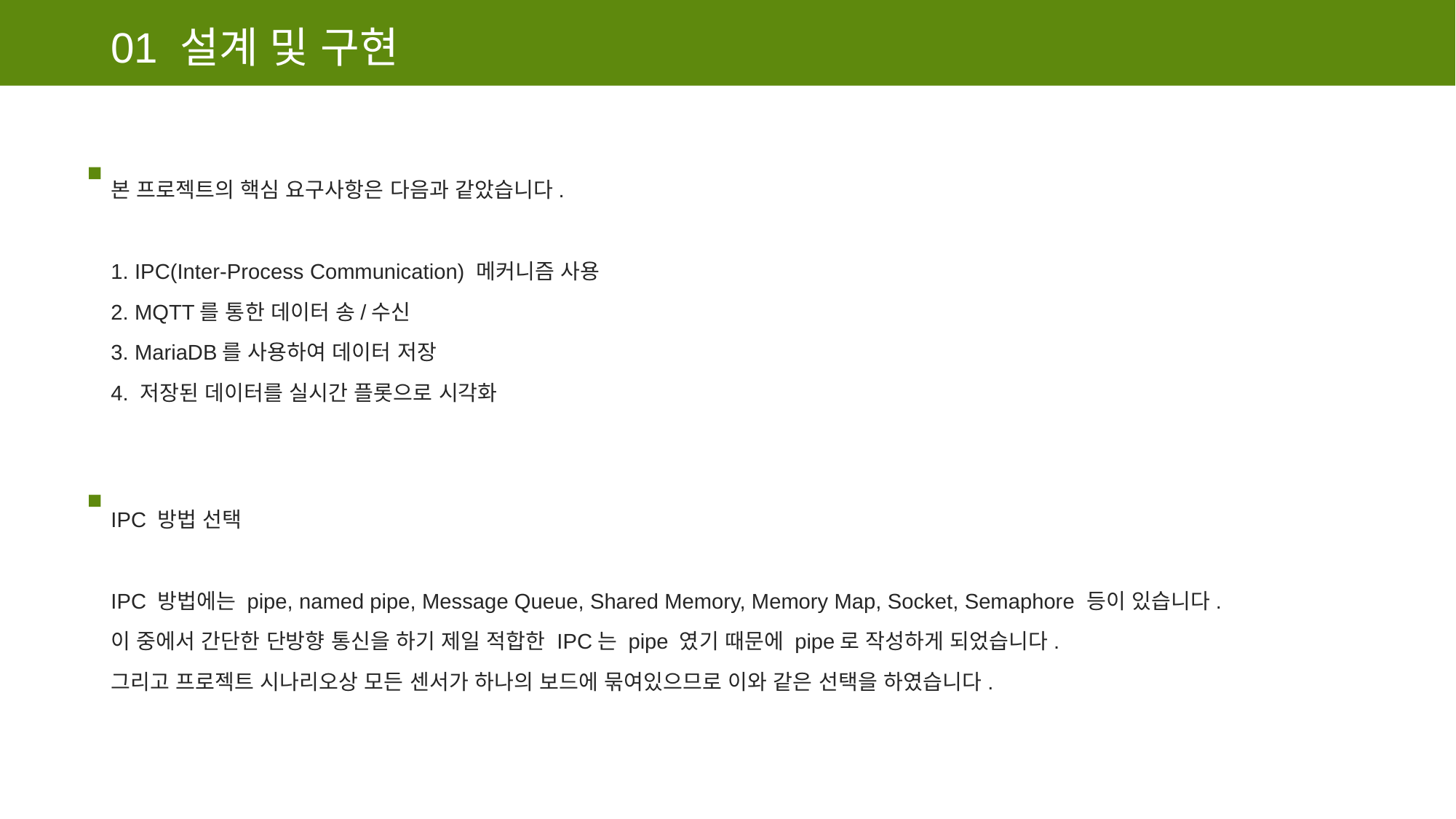

01 설계 및 구현

본 프로젝트의 핵심 요구사항은 다음과 같았습니다.

1. IPC(Inter-Process Communication) 메커니즘 사용
2. MQTT를 통한 데이터 송/수신
3. MariaDB를 사용하여 데이터 저장
4. 저장된 데이터를 실시간 플롯으로 시각화

IPC 방법 선택

IPC 방법에는 pipe, named pipe, Message Queue, Shared Memory, Memory Map, Socket, Semaphore 등이 있습니다.
이 중에서 간단한 단방향 통신을 하기 제일 적합한 IPC는 pipe 였기 때문에 pipe로 작성하게 되었습니다.
그리고 프로젝트 시나리오상 모든 센서가 하나의 보드에 묶여있으므로 이와 같은 선택을 하였습니다.